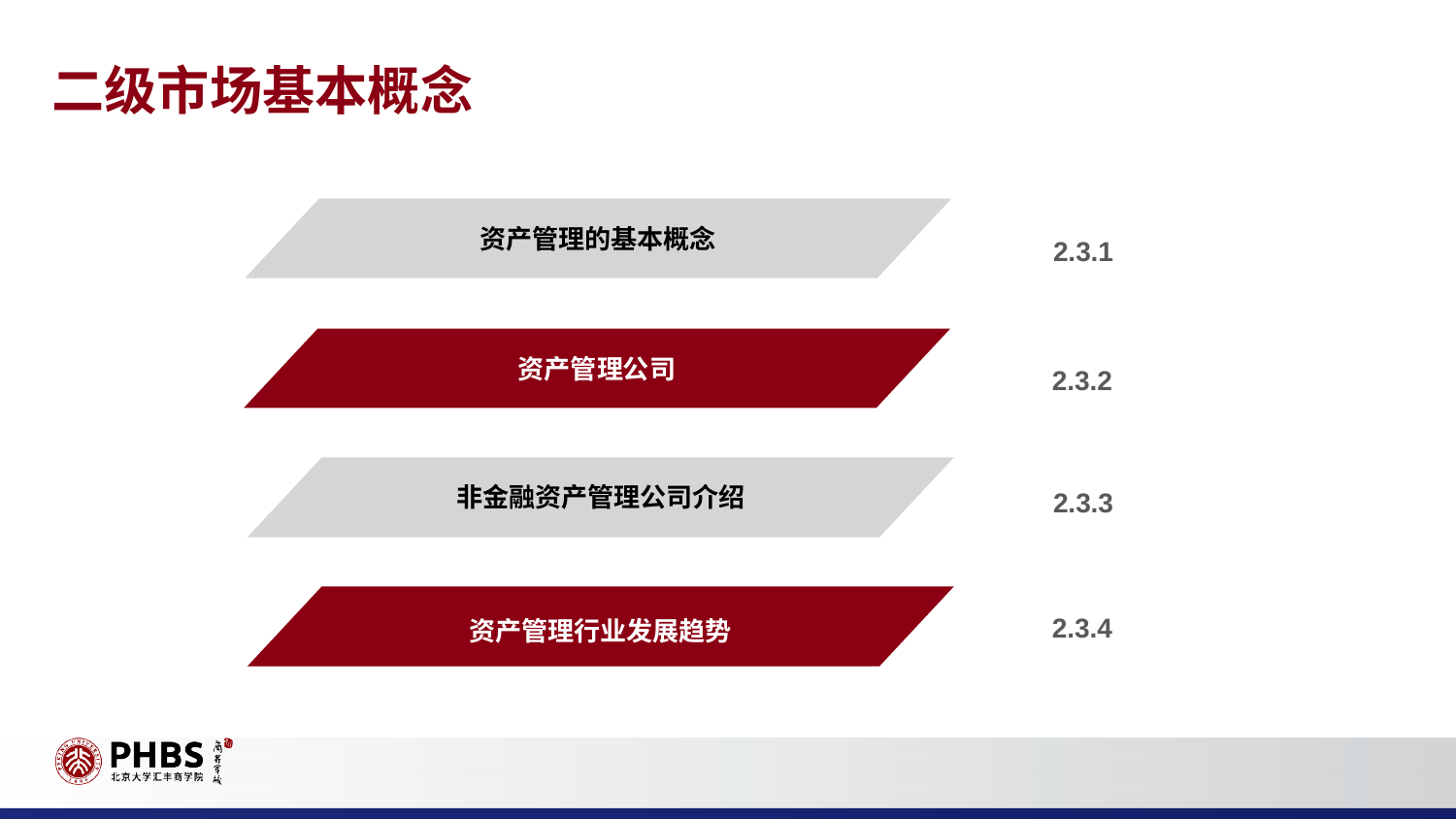

二级市场基本概念

资产管理的基本概念
2.3.1

资产管理公司
2.3.2

非金融资产管理公司介绍
2.3.3

资产管理行业发展趋势
2.3.4